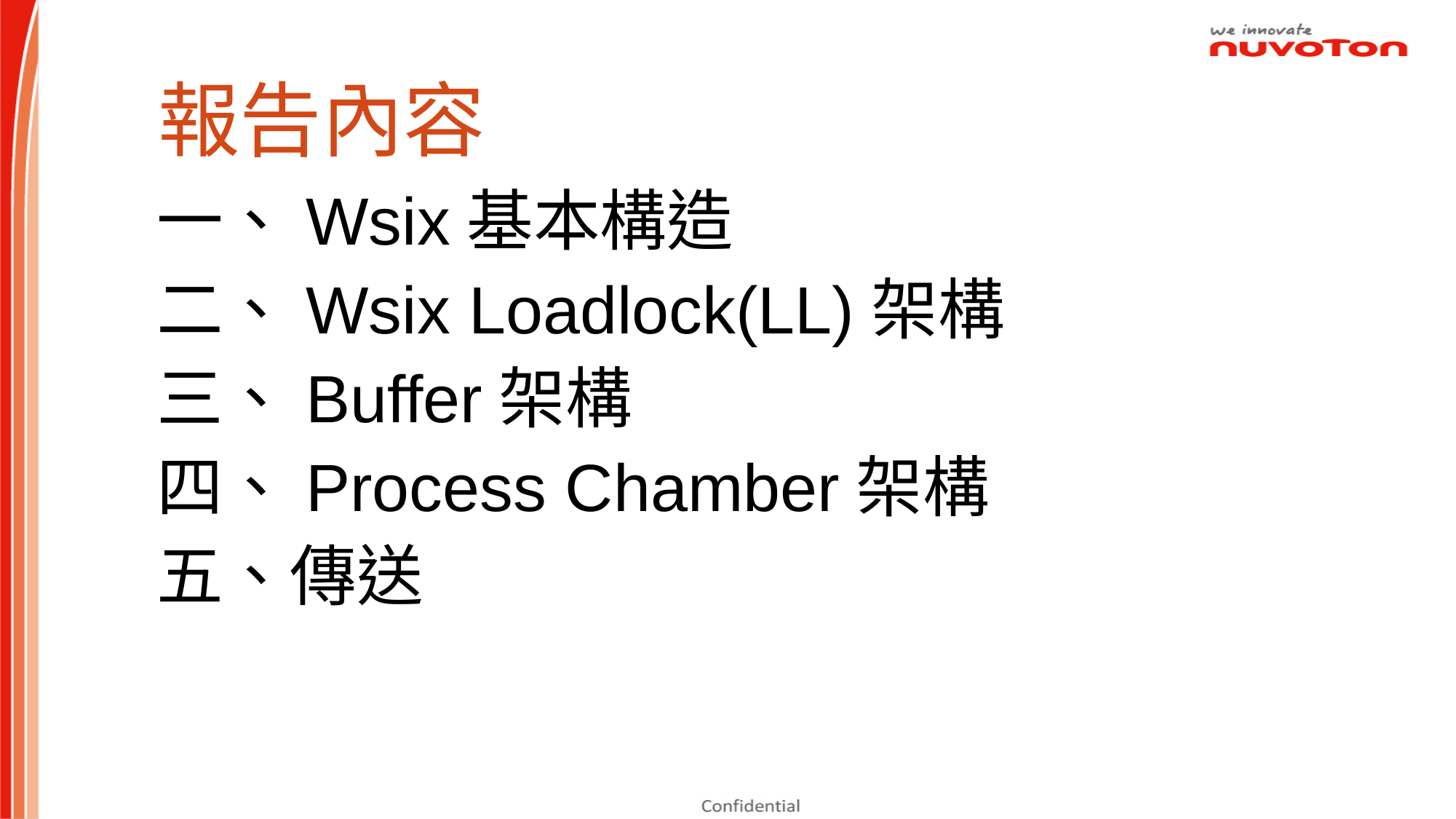

報告內容
一、Wsix基本構造
二、Wsix Loadlock(LL)架構
三、Buffer架構
四、Process Chamber架構
五、傳送